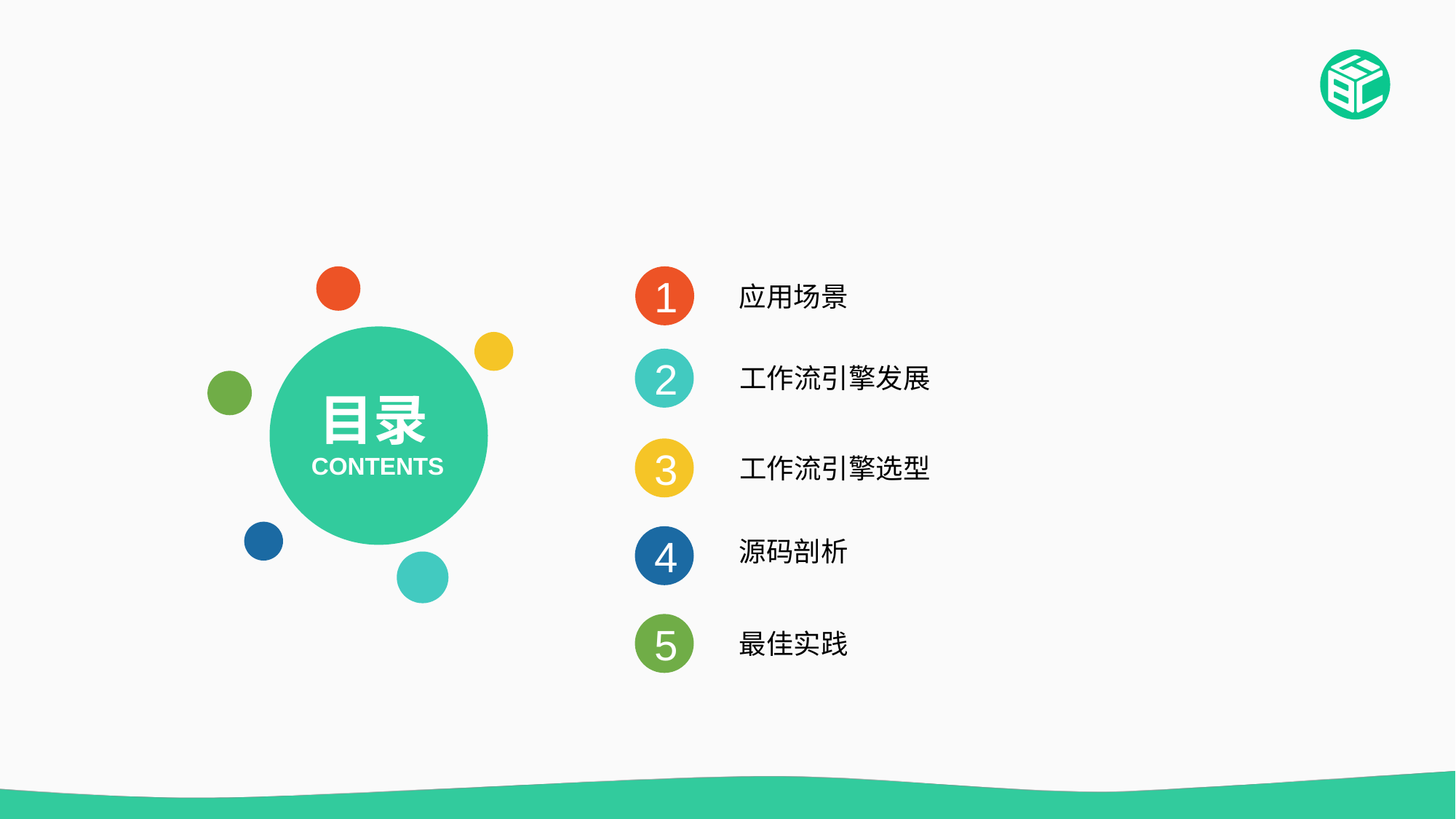

1
应用场景

目录
CONTENTS

2
工作流引擎发展

3
工作流引擎选型

4
源码剖析

5
最佳实践